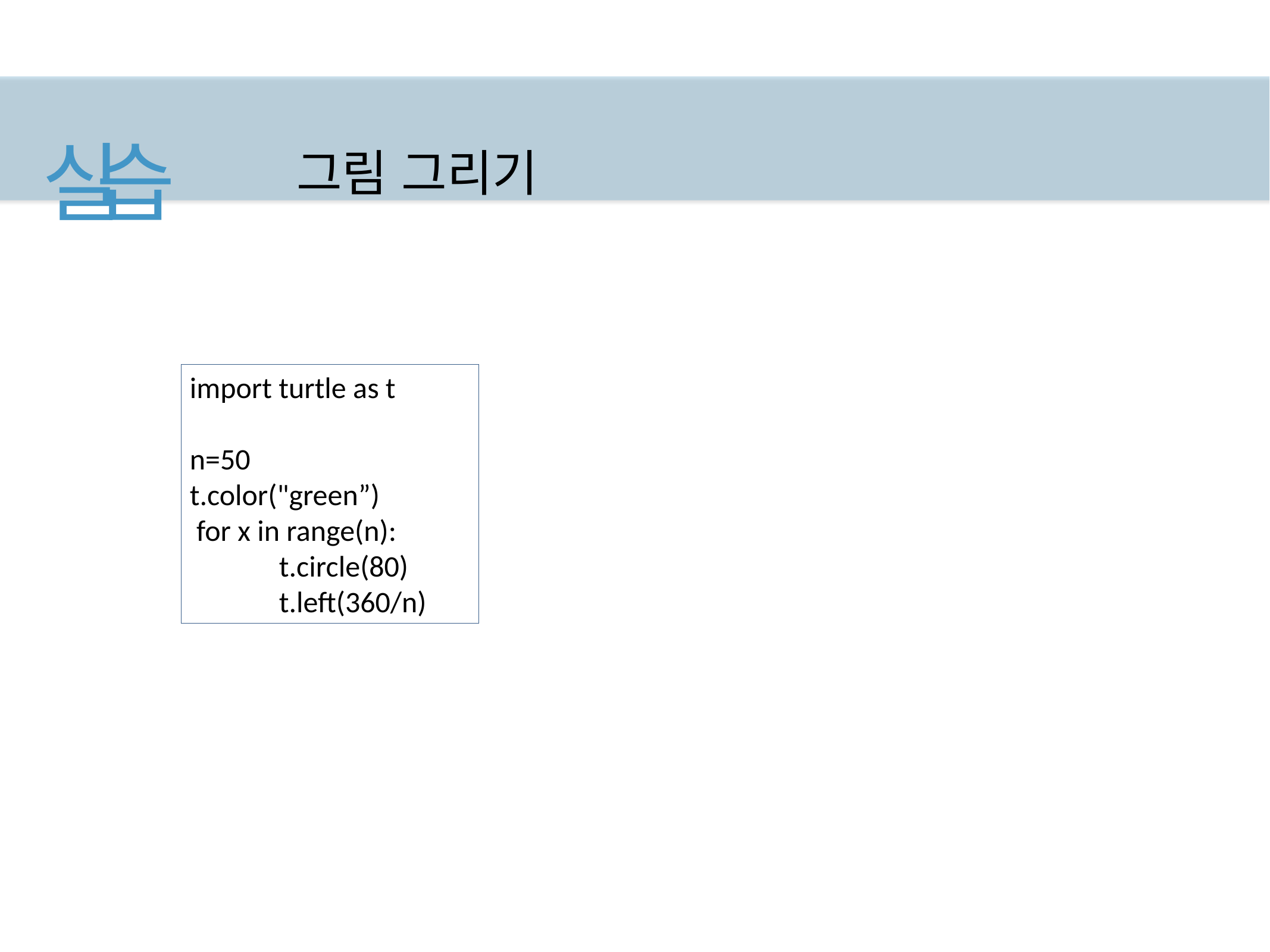

# 실습

그림 그리기
import turtle as t

n=50
t.color("green”)
 for x in range(n):
	t.circle(80)
	t.left(360/n)